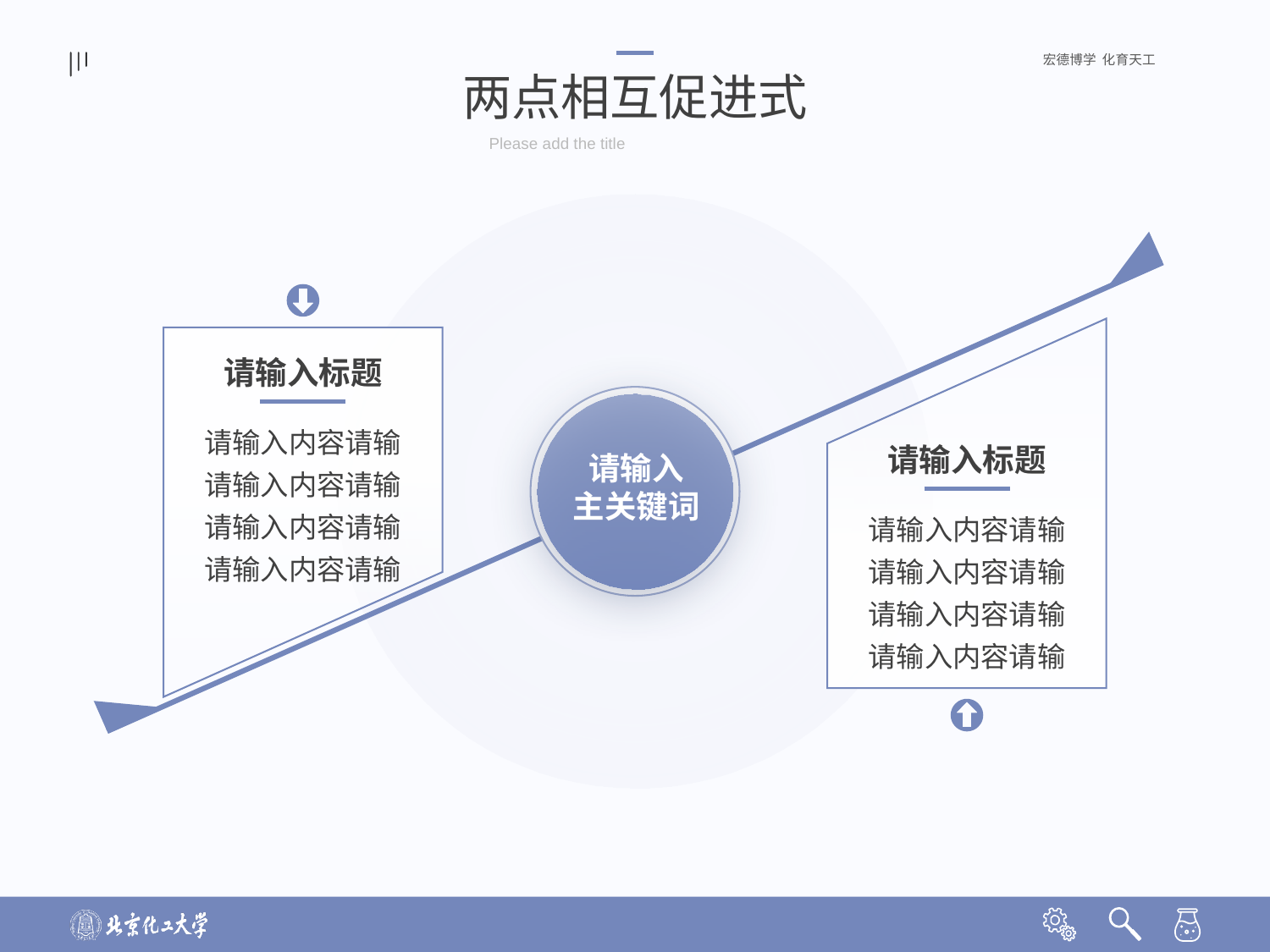

两点相互促进式
Please add the title

请输入标题

请输入内容请输
请输入内容请输
请输入内容请输
请输入内容请输
请输入标题
请输入
主关键词
请输入内容请输
请输入内容请输
请输入内容请输
请输入内容请输